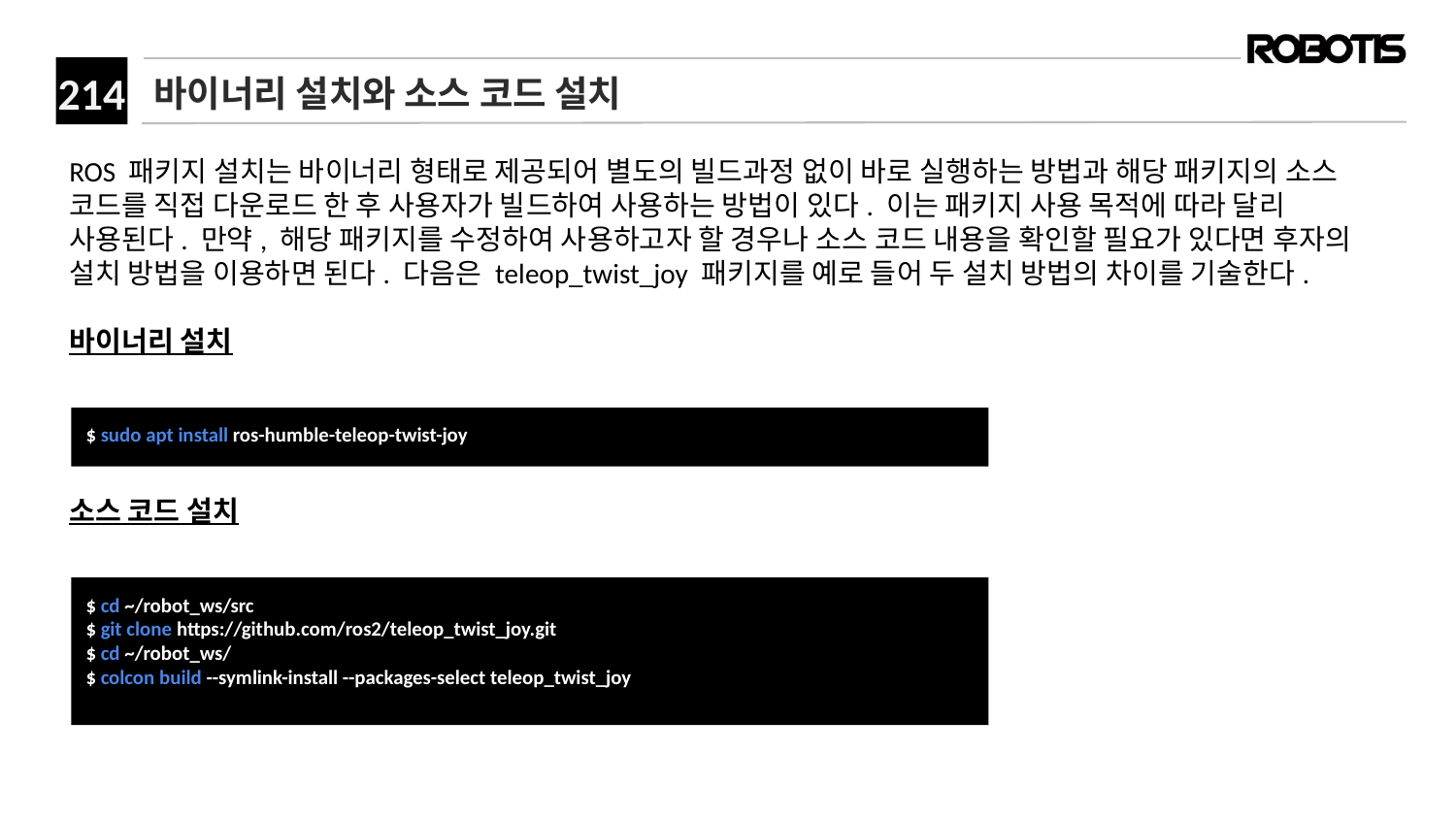

# 바이너리 설치와 소스 코드 설치
ROS 패키지 설치는 바이너리 형태로 제공되어 별도의 빌드과정 없이 바로 실행하는 방법과 해당 패키지의 소스 코드를 직접 다운로드 한 후 사용자가 빌드하여 사용하는 방법이 있다. 이는 패키지 사용 목적에 따라 달리 사용된다. 만약, 해당 패키지를 수정하여 사용하고자 할 경우나 소스 코드 내용을 확인할 필요가 있다면 후자의 설치 방법을 이용하면 된다. 다음은 teleop_twist_joy 패키지를 예로 들어 두 설치 방법의 차이를 기술한다.

바이너리 설치

소스 코드 설치
﻿$ sudo apt install ros-humble-teleop-twist-joy
﻿$ cd ~/robot_ws/src
$ git clone https://github.com/ros2/teleop_twist_joy.git
$ cd ~/robot_ws/
$ colcon build --symlink-install --packages-select teleop_twist_joy﻿